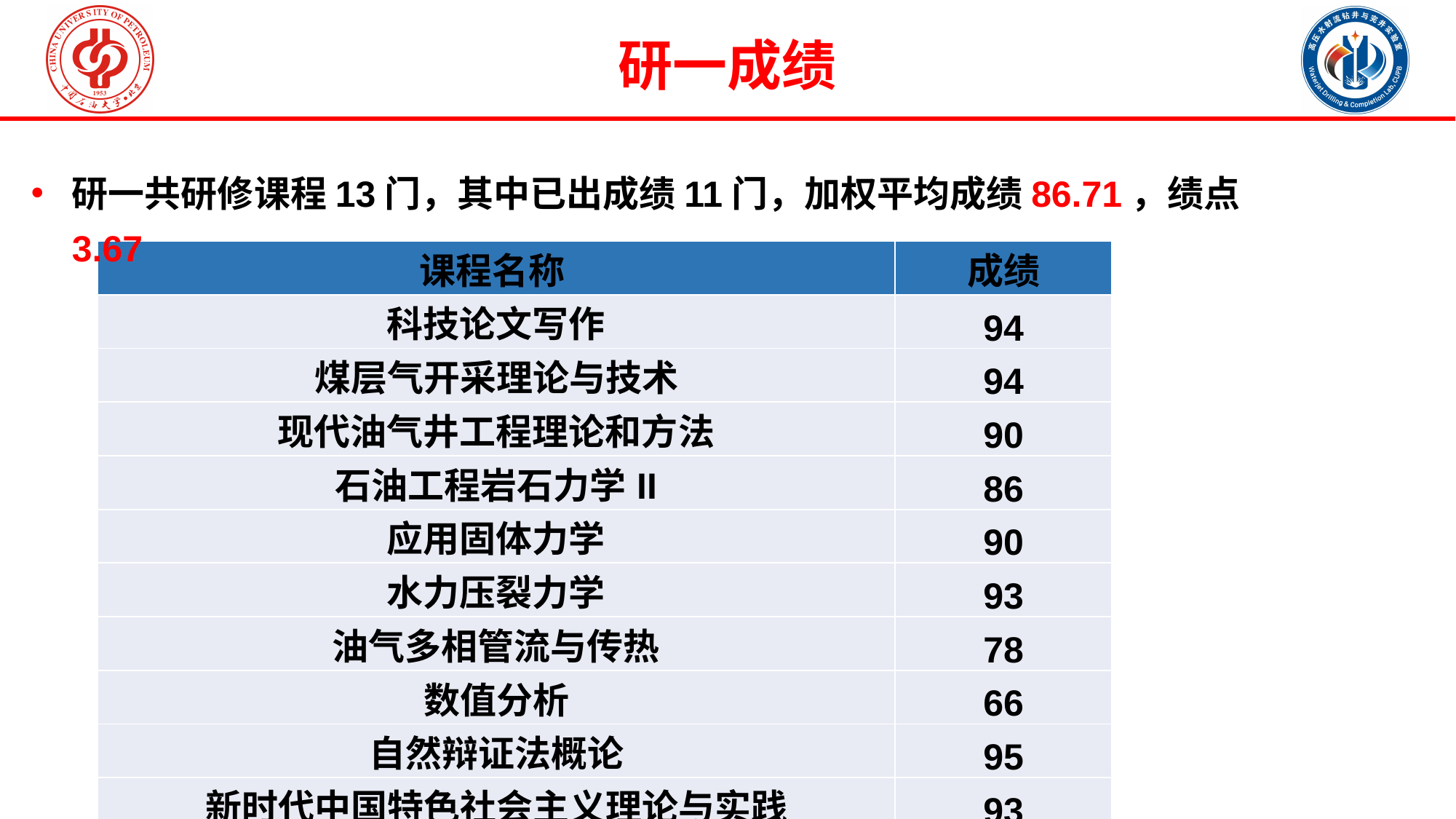

研一成绩
研一共研修课程13门，其中已出成绩11门，加权平均成绩86.71，绩点3.67
| 课程名称 | 成绩 |
| --- | --- |
| 科技论文写作 | 94 |
| 煤层气开采理论与技术 | 94 |
| 现代油气井工程理论和方法 | 90 |
| 石油工程岩石力学II | 86 |
| 应用固体力学 | 90 |
| 水力压裂力学 | 93 |
| 油气多相管流与传热 | 78 |
| 数值分析 | 66 |
| 自然辩证法概论 | 95 |
| 新时代中国特色社会主义理论与实践 | 93 |
| 学术英语读写 | 86 |